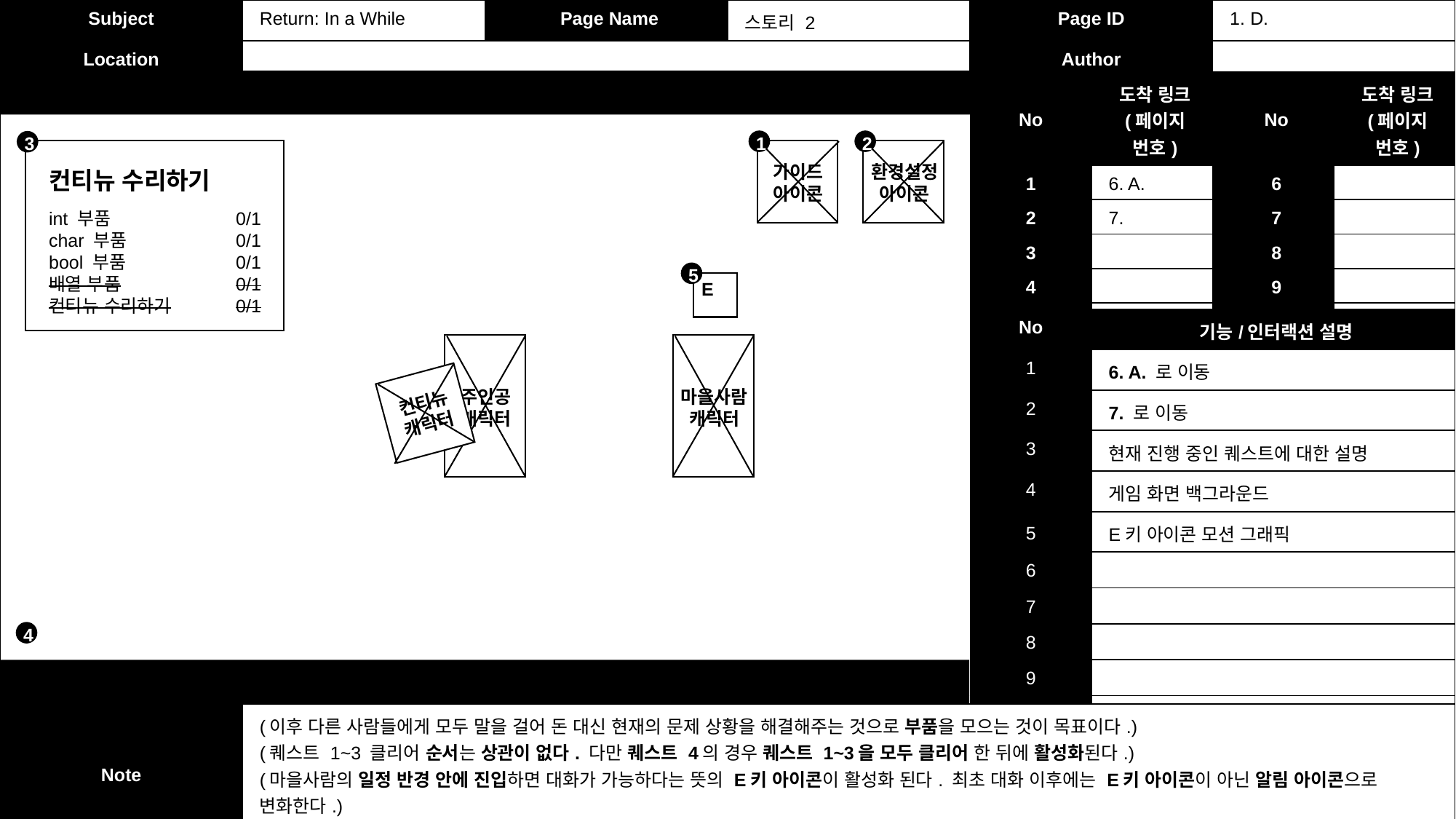

| Subject | Return: In a While | Page Name | 스토리 2 | Page ID | 1. D. |
| --- | --- | --- | --- | --- | --- |
| Location |  |  |  | Author |  |

| No | 도착 링크 (페이지 번호) | No | 도착 링크 (페이지 번호) |
| --- | --- | --- | --- |
| 1 | 6. A. | 6 |  |
| 2 | 7. | 7 |  |
| 3 |  | 8 |  |
| 4 |  | 9 |  |
| 5 |  | 10 |  |
1
2
3

가이드
아이콘
환경설정
아이콘
컨티뉴 수리하기
int 부품
char 부품
bool 부품
배열 부품
컨티뉴 수리하기
0/1
0/1
0/1
0/1
0/1
5
E

| No | 기능/인터랙션 설명 |
| --- | --- |
| 1 | 6. A. 로 이동 |
| 2 | 7. 로 이동 |
| 3 | 현재 진행 중인 퀘스트에 대한 설명 |
| 4 | 게임 화면 백그라운드 |
| 5 | E키 아이콘 모션 그래픽 |
| 6 |  |
| 7 |  |
| 8 |  |
| 9 |  |
| 10 |  |

마을사람
캐릭터

주인공
캐릭터

컨티뉴
캐릭터
4

| Note | (이후 다른 사람들에게 모두 말을 걸어 돈 대신 현재의 문제 상황을 해결해주는 것으로 부품을 모으는 것이 목표이다.) (퀘스트 1~3 클리어 순서는 상관이 없다. 다만 퀘스트 4의 경우 퀘스트 1~3을 모두 클리어 한 뒤에 활성화된다.) (마을사람의 일정 반경 안에 진입하면 대화가 가능하다는 뜻의 E키 아이콘이 활성화 된다. 최초 대화 이후에는 E키 아이콘이 아닌 알림 아이콘으로 변화한다.) |
| --- | --- |